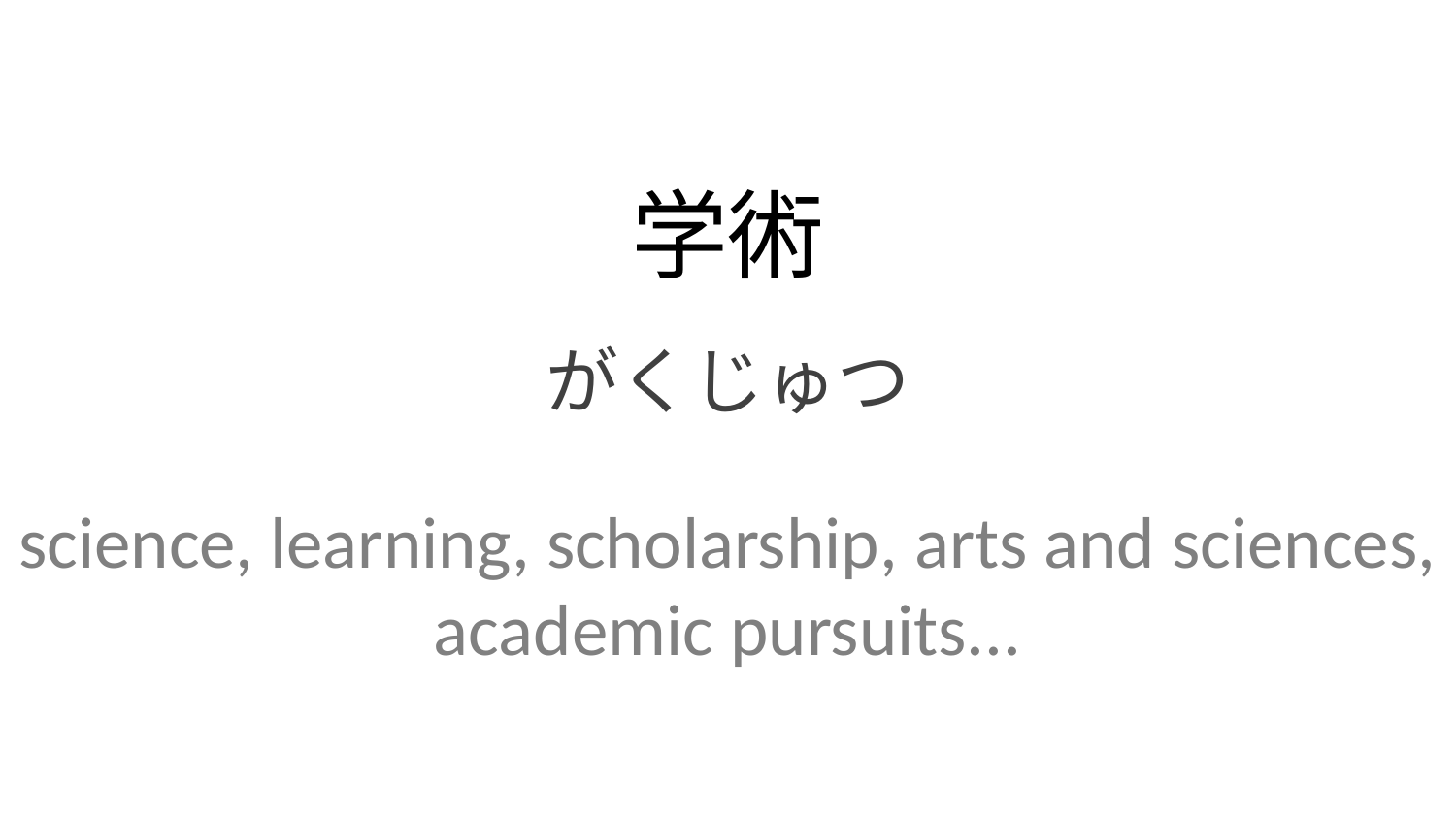

学術

がくじゅつ
science, learning, scholarship, arts and sciences, academic pursuits...